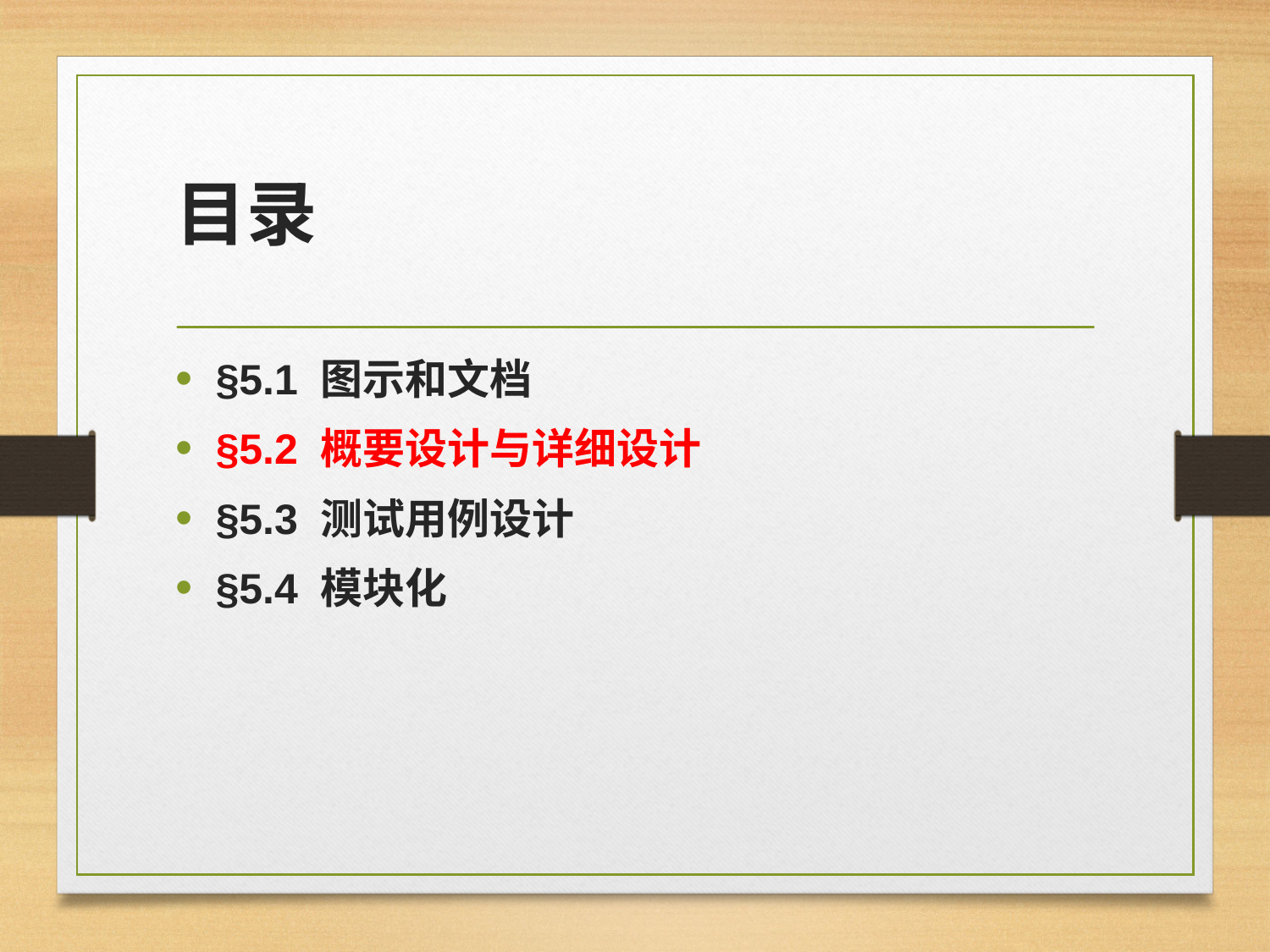

# 目录
§5.1 图示和文档
§5.2 概要设计与详细设计
§5.3 测试用例设计
§5.4 模块化